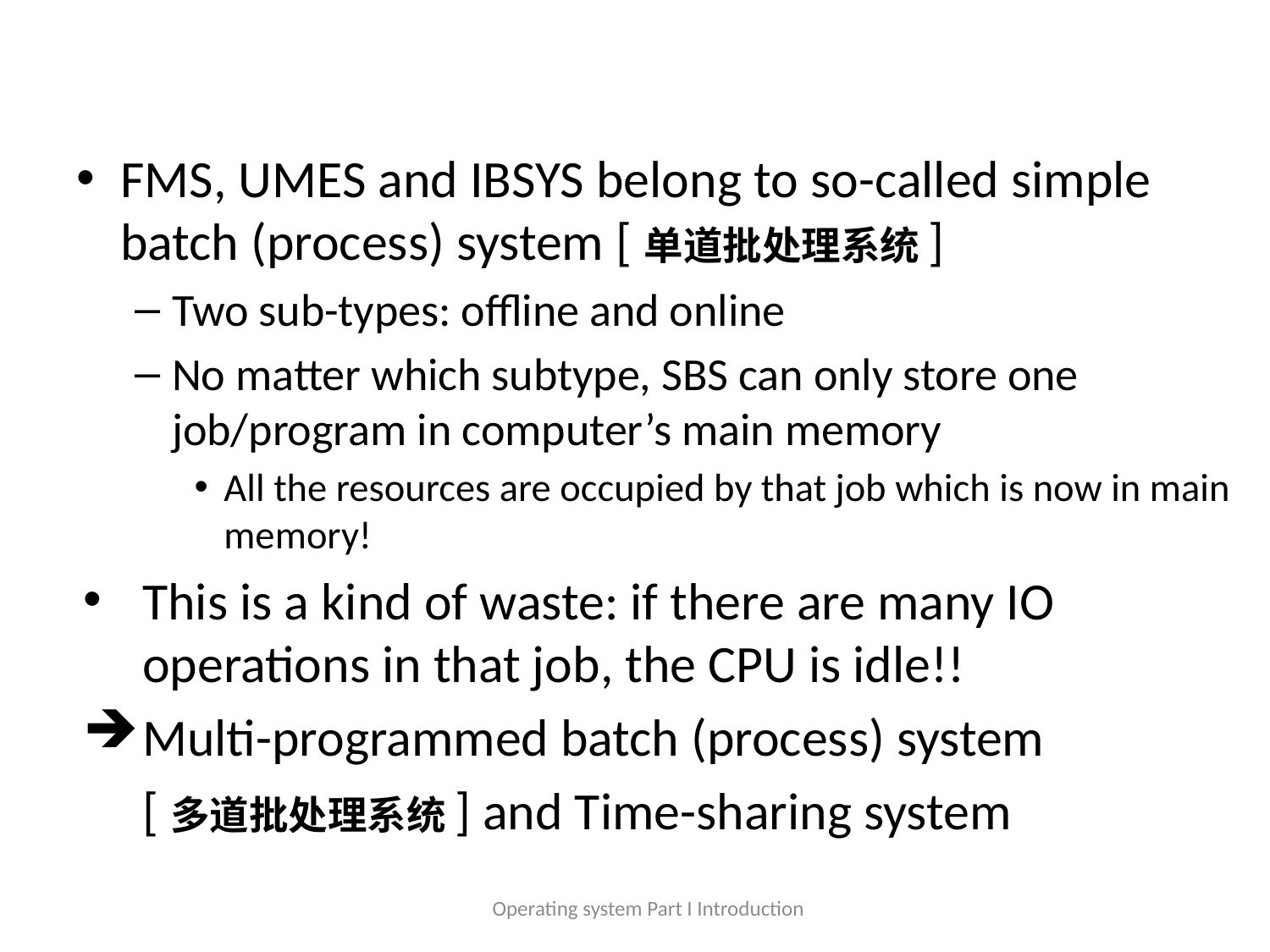

#
FMS, UMES and IBSYS belong to so-called simple batch (process) system [单道批处理系统]
Two sub-types: offline and online
No matter which subtype, SBS can only store one job/program in computer’s main memory
All the resources are occupied by that job which is now in main memory!
This is a kind of waste: if there are many IO operations in that job, the CPU is idle!!
Multi-programmed batch (process) system
     [多道批处理系统] and Time-sharing system
Operating system Part I Introduction